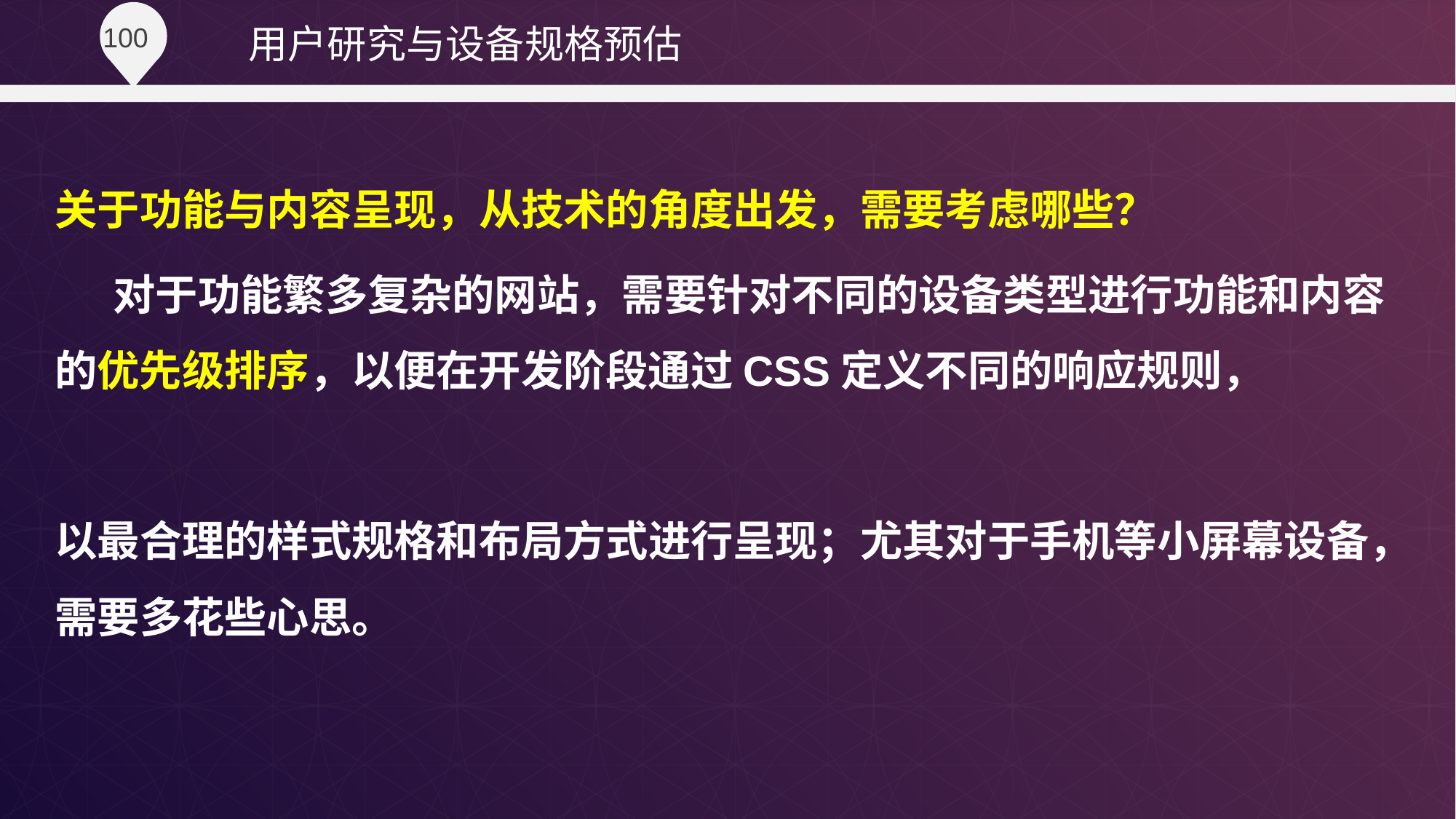

用户研究与设备规格预估
关于功能与内容呈现，从技术的角度出发，需要考虑哪些？
     对于功能繁多复杂的网站，需要针对不同的设备类型进行功能和内容的优先级排序，以便在开发阶段通过CSS定义不同的响应规则，

以最合理的样式规格和布局方式进行呈现；尤其对于手机等小屏幕设备，需要多花些心思。